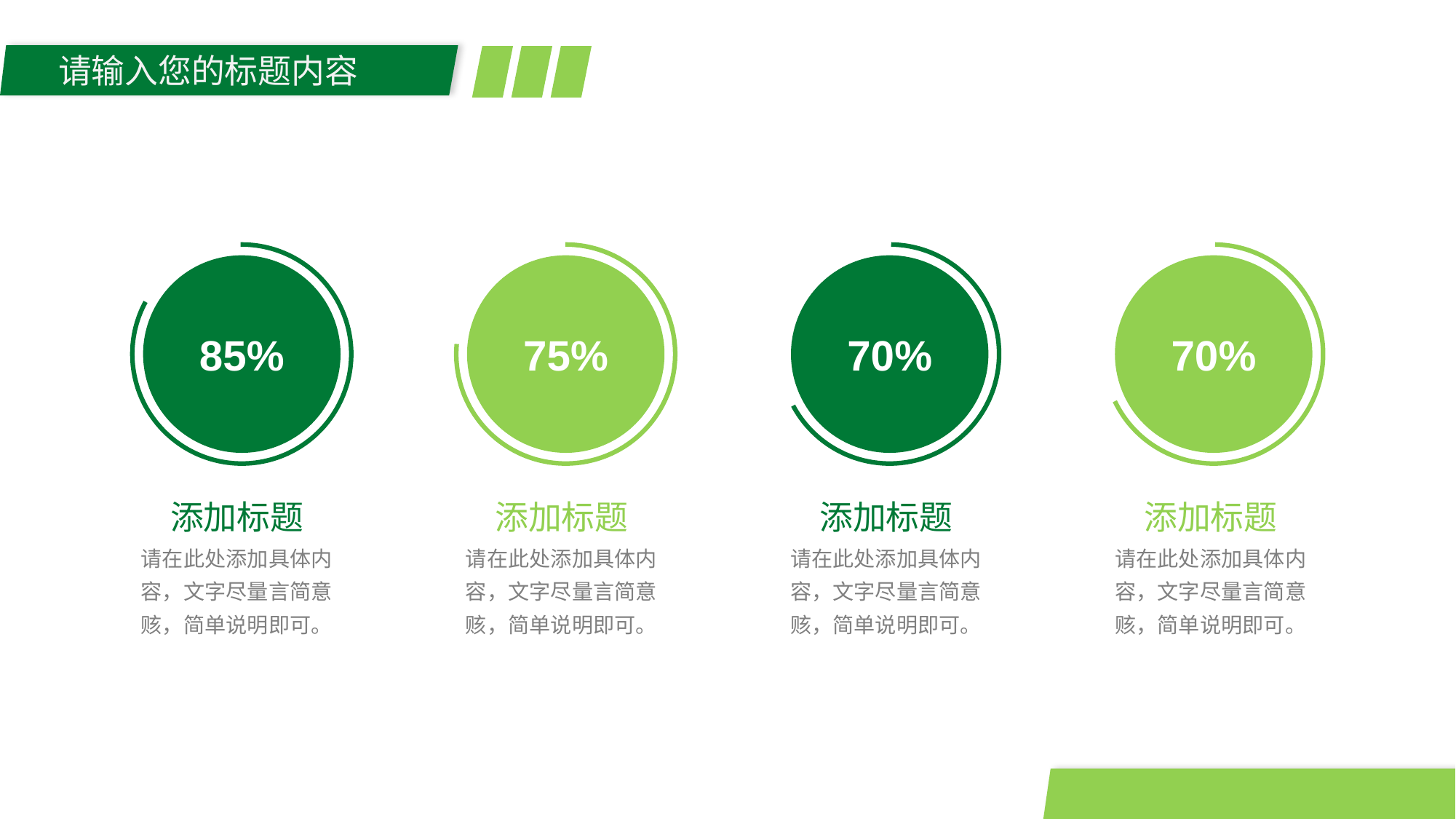

请输入您的标题内容

85%
75%
70%
70%
添加标题
请在此处添加具体内容，文字尽量言简意赅，简单说明即可。
添加标题
请在此处添加具体内容，文字尽量言简意赅，简单说明即可。
添加标题
请在此处添加具体内容，文字尽量言简意赅，简单说明即可。
添加标题
请在此处添加具体内容，文字尽量言简意赅，简单说明即可。